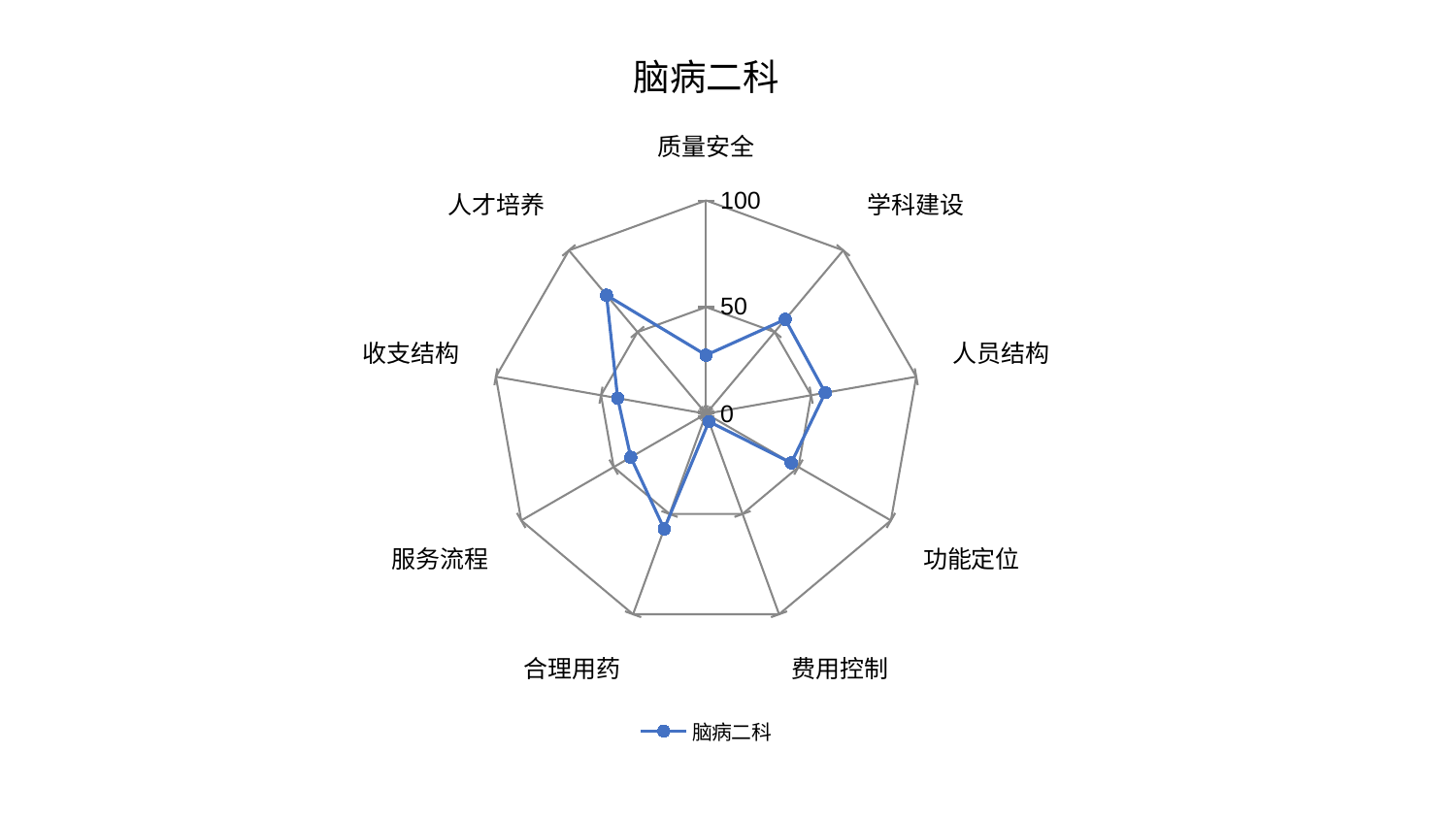

### Chart: 脑病二科

| Category | 脑病二科 |
|---|---|
| 质量安全 | 27.491261950537222 |
| 学科建设 | 57.74572179952918 |
| 人员结构 | 56.69461773715861 |
| 功能定位 | 46.1014779720149 |
| 费用控制 | 3.9210439077380017 |
| 合理用药 | 57.439067407476145 |
| 服务流程 | 40.73567930533389 |
| 收支结构 | 42.07166798919455 |
| 人才培养 | 72.58078451128684 |
191